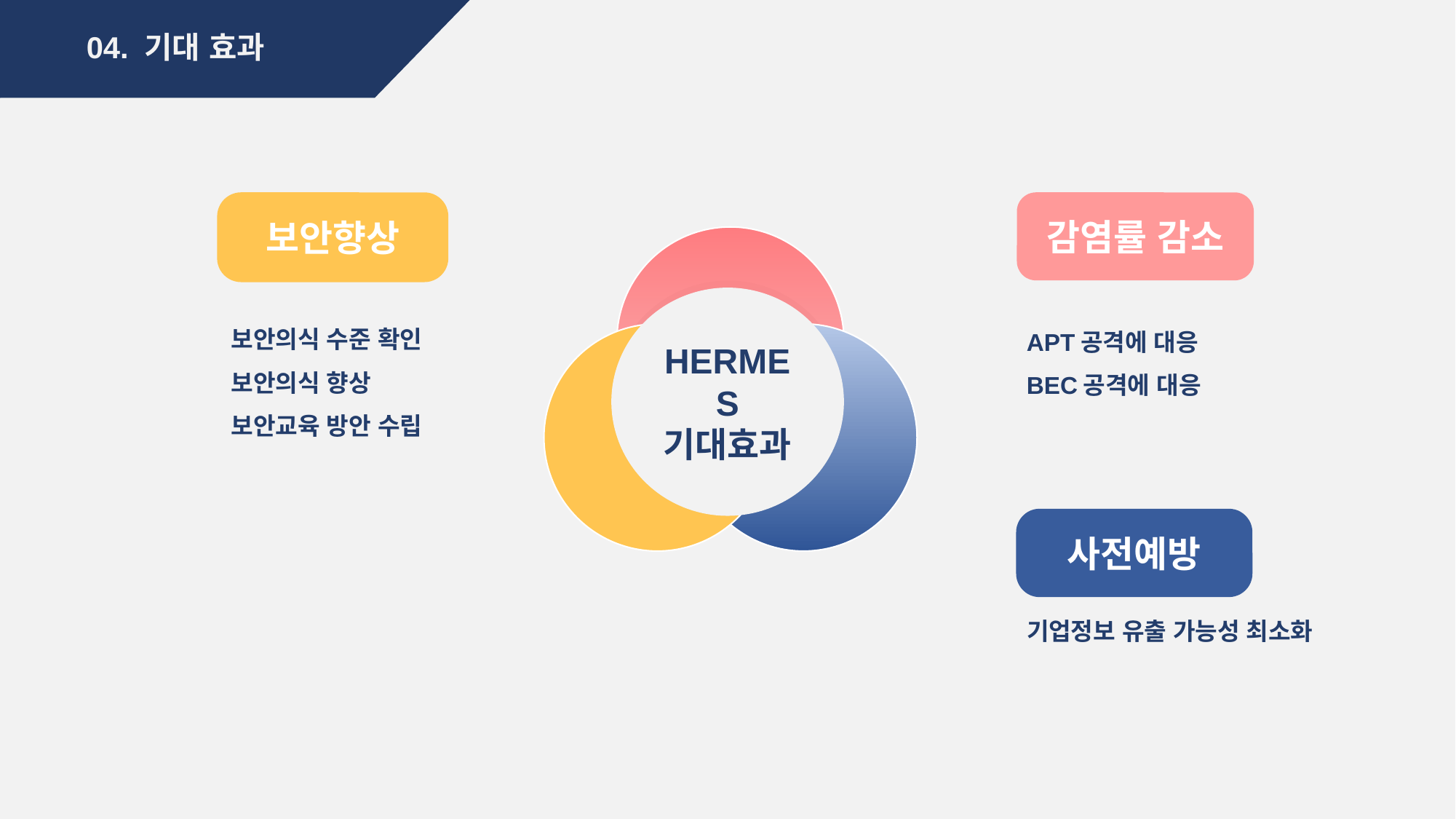

04. 기대 효과
보안향상
보안의식 수준 확인
보안의식 향상
보안교육 방안 수립
감염률 감소
APT공격에 대응
BEC공격에 대응

HERMES
기대효과
HERMES
기대효과
사전예방
기업정보 유출 가능성 최소화